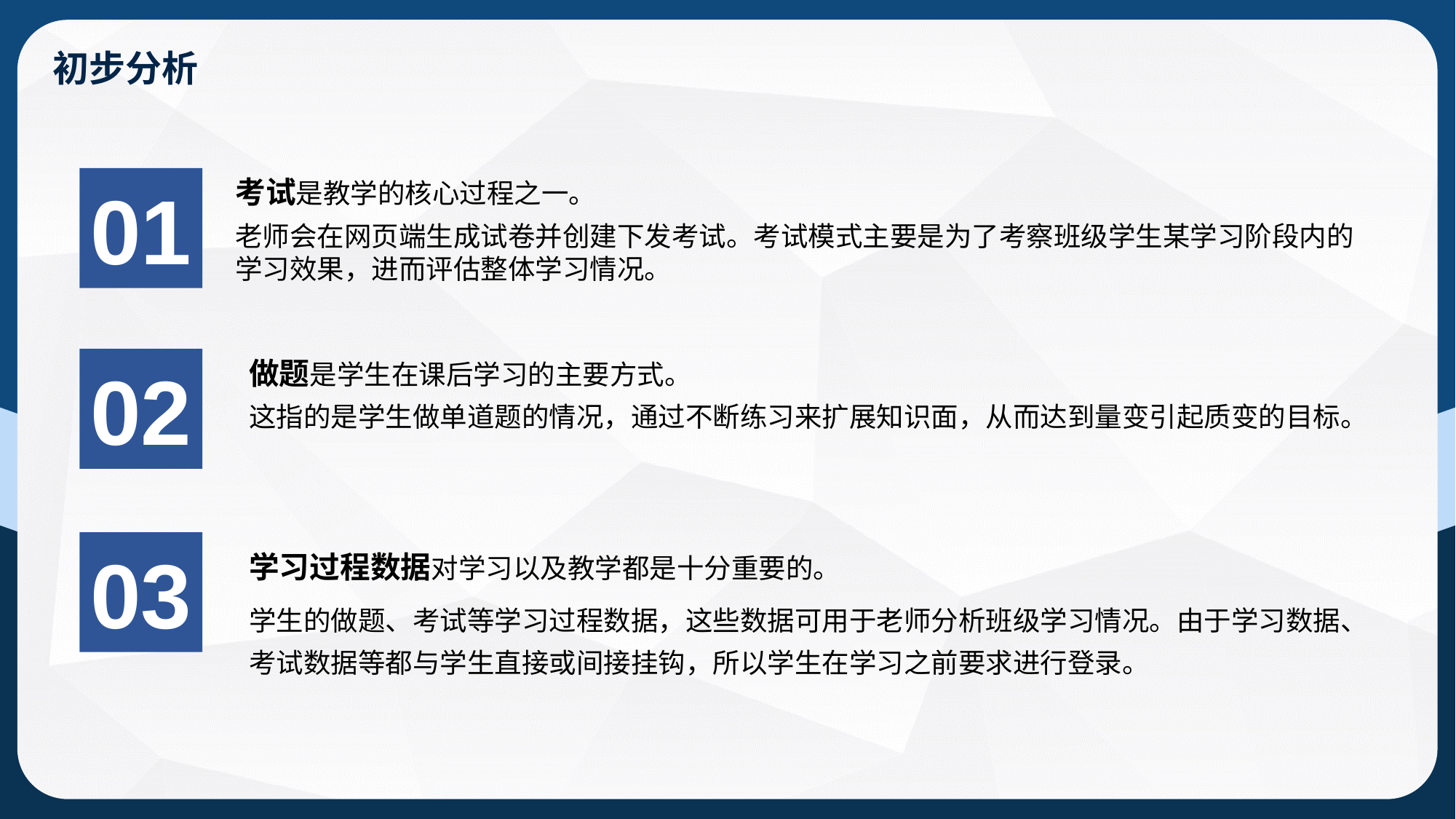

初步分析
01
考试是教学的核心过程之一。
老师会在网页端生成试卷并创建下发考试。考试模式主要是为了考察班级学生某学习阶段内的学习效果，进而评估整体学习情况。
02
做题是学生在课后学习的主要方式。
这指的是学生做单道题的情况，通过不断练习来扩展知识面，从而达到量变引起质变的目标。
学习过程数据对学习以及教学都是十分重要的。
学生的做题、考试等学习过程数据，这些数据可用于老师分析班级学习情况。由于学习数据、考试数据等都与学生直接或间接挂钩，所以学生在学习之前要求进行登录。
03